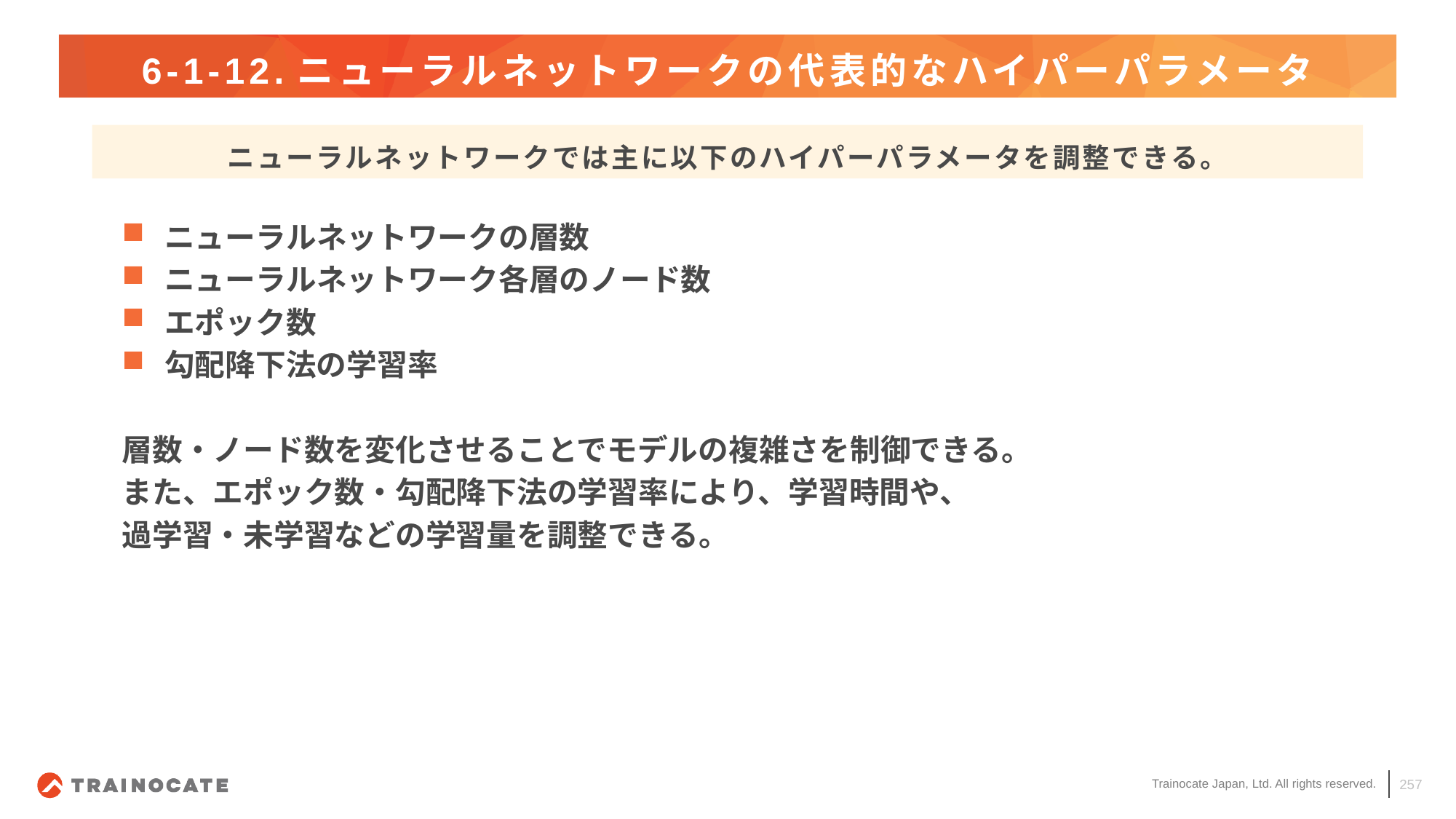

# 6-1-12.ニューラルネットワークの代表的なハイパーパラメータ
ニューラルネットワークでは主に以下のハイパーパラメータを調整できる。
ニューラルネットワークの層数
ニューラルネットワーク各層のノード数
エポック数
勾配降下法の学習率

層数・ノード数を変化させることでモデルの複雑さを制御できる。
また、エポック数・勾配降下法の学習率により、学習時間や、
過学習・未学習などの学習量を調整できる。
257